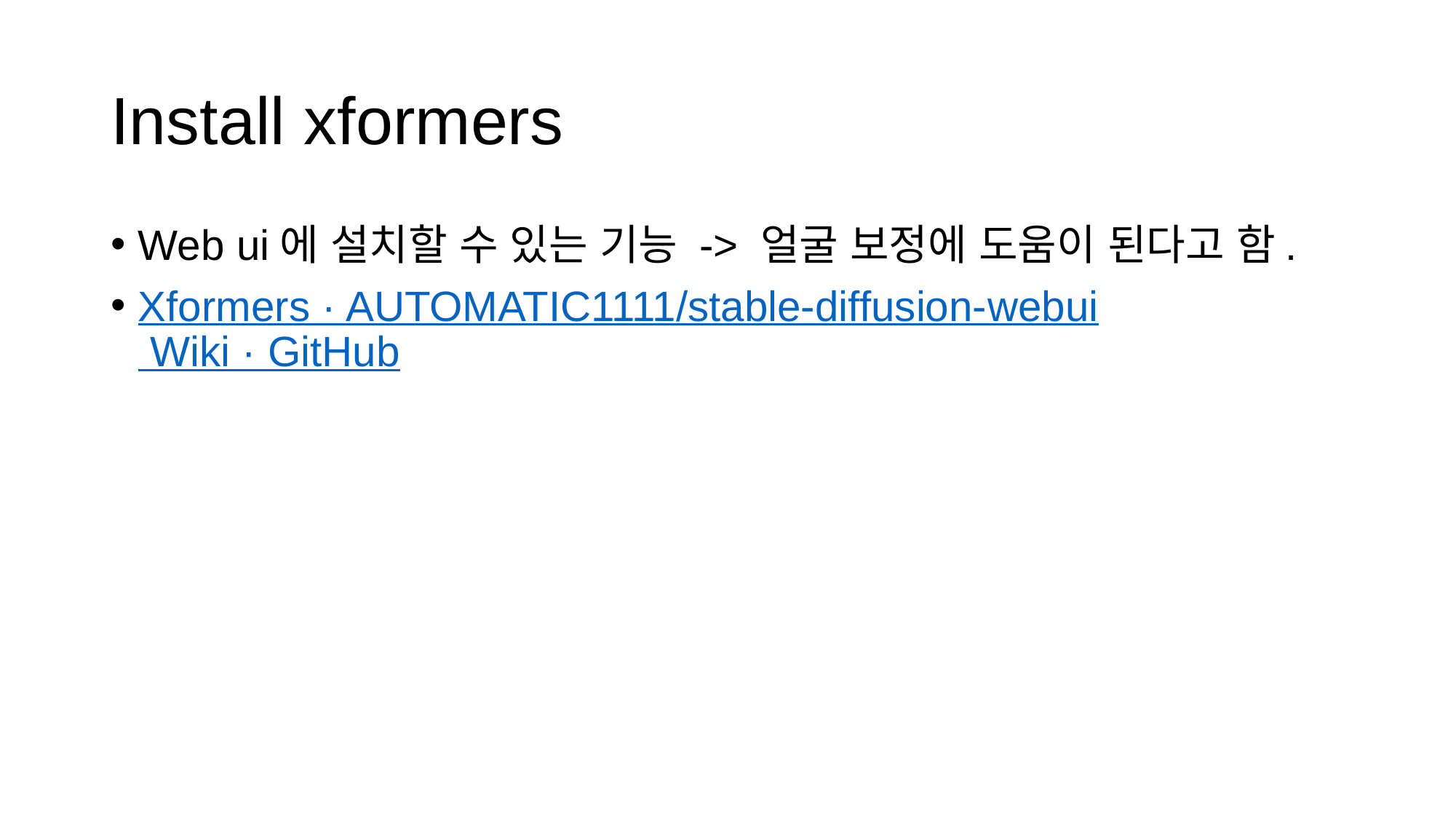

# Install xformers
Web ui에 설치할 수 있는 기능 -> 얼굴 보정에 도움이 된다고 함.
Xformers · AUTOMATIC1111/stable-diffusion-webui Wiki · GitHub